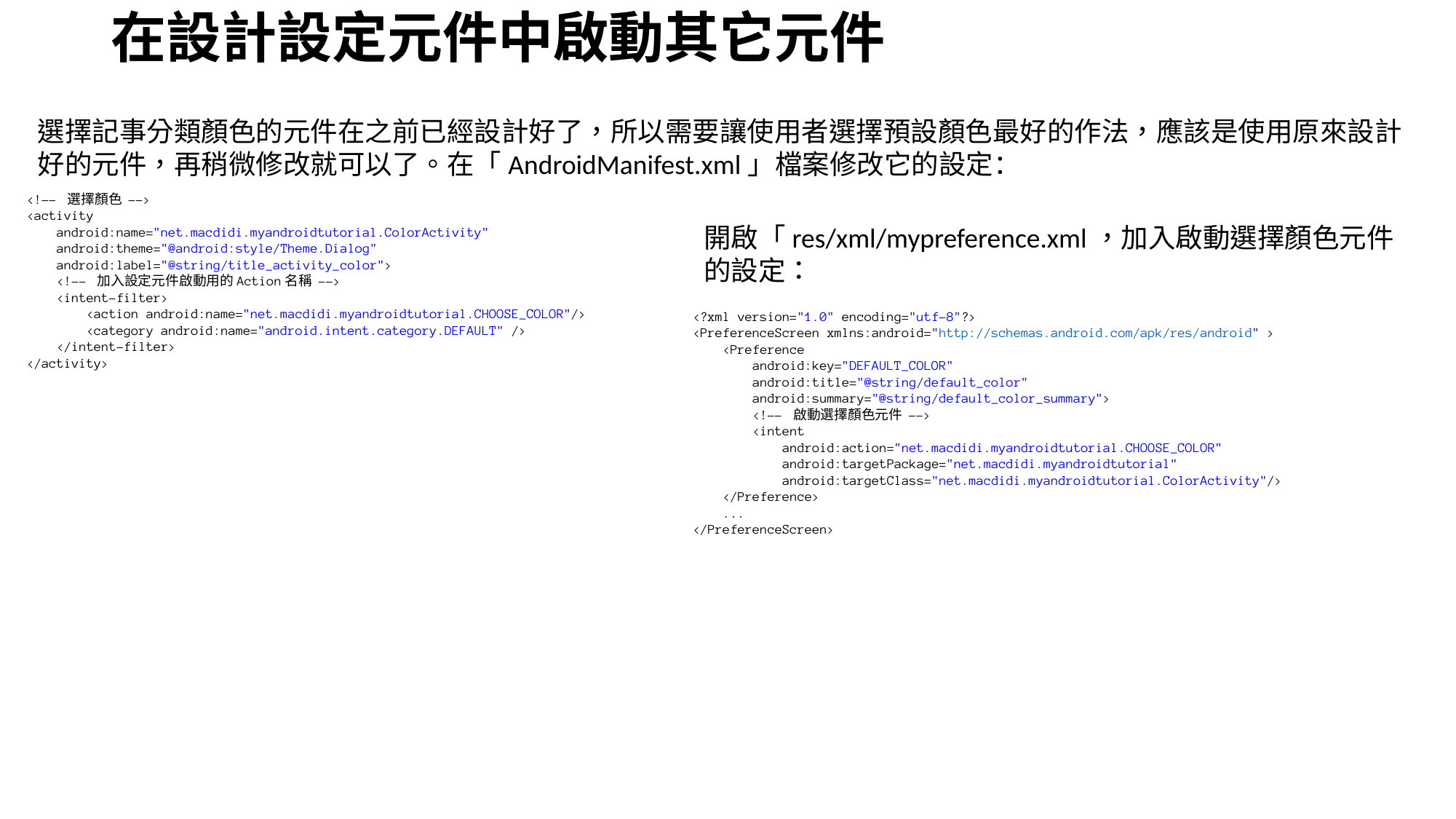

# 在設計設定元件中啟動其它元件
選擇記事分類顏色的元件在之前已經設計好了，所以需要讓使用者選擇預設顏色最好的作法，應該是使用原來設計好的元件，再稍微修改就可以了。在「AndroidManifest.xml」檔案修改它的設定：
<!-- 選擇顏色 -->
<activity
    android:name="net.macdidi.myandroidtutorial.ColorActivity"
    android:theme="@android:style/Theme.Dialog"
    android:label="@string/title_activity_color">
    <!-- 加入設定元件啟動用的Action名稱 -->
    <intent-filter>
        <action android:name="net.macdidi.myandroidtutorial.CHOOSE_COLOR"/>
        <category android:name="android.intent.category.DEFAULT" />
    </intent-filter>
</activity>
開啟「res/xml/mypreference.xml，加入啟動選擇顏色元件的設定：
<?xml version="1.0" encoding="utf-8"?>
<PreferenceScreen xmlns:android="http://schemas.android.com/apk/res/android" >
    <Preference
        android:key="DEFAULT_COLOR"
        android:title="@string/default_color"
        android:summary="@string/default_color_summary">
        <!-- 啟動選擇顏色元件 -->
        <intent
            android:action="net.macdidi.myandroidtutorial.CHOOSE_COLOR"
            android:targetPackage="net.macdidi.myandroidtutorial"
            android:targetClass="net.macdidi.myandroidtutorial.ColorActivity"/>
    </Preference>
    ...
</PreferenceScreen>